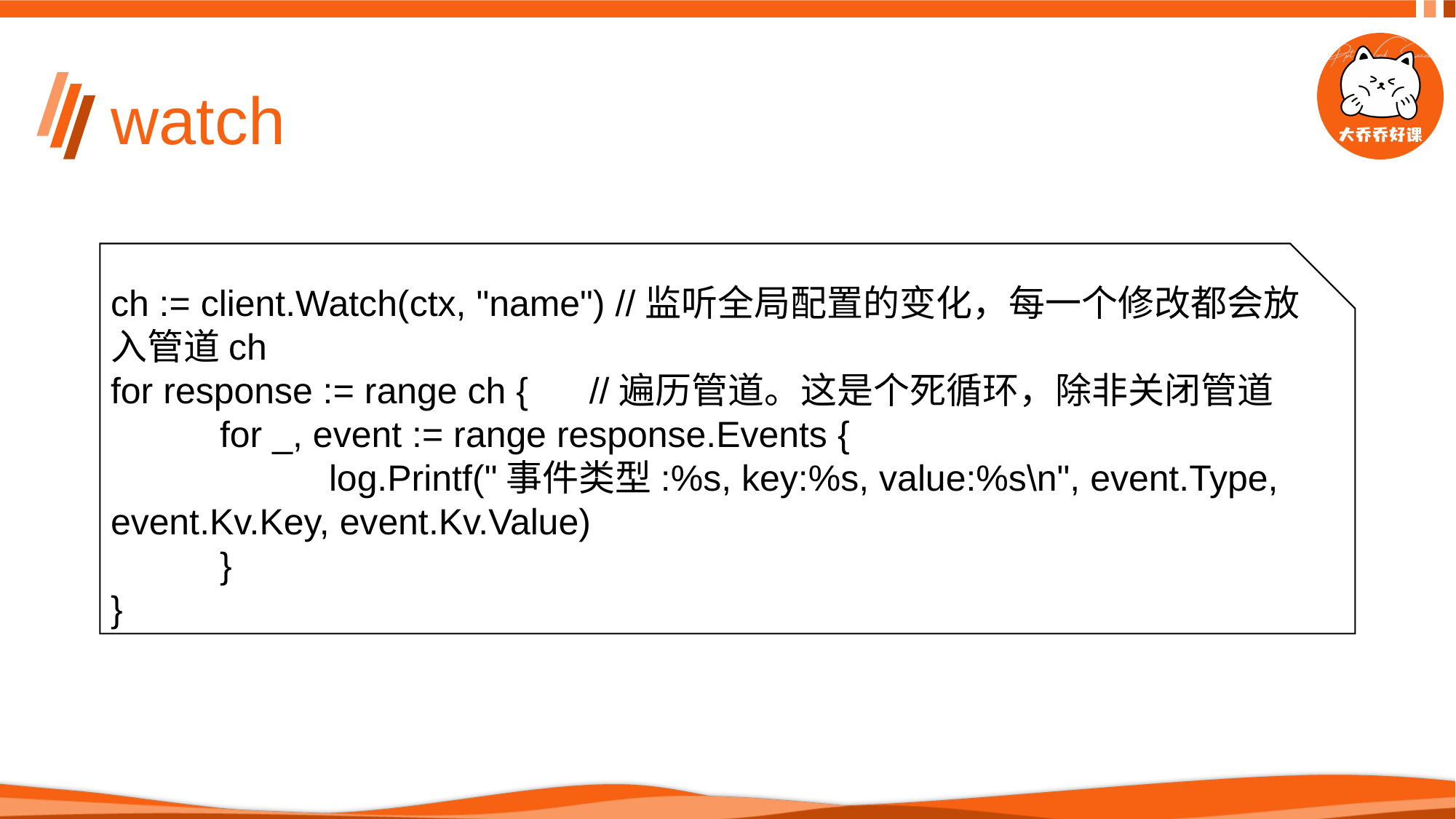

# watch
ch := client.Watch(ctx, "name") //监听全局配置的变化，每一个修改都会放入管道ch
for response := range ch {      //遍历管道。这是个死循环，除非关闭管道
	for _, event := range response.Events {
		log.Printf("事件类型:%s, key:%s, value:%s\n", event.Type, event.Kv.Key, event.Kv.Value)
	}
}